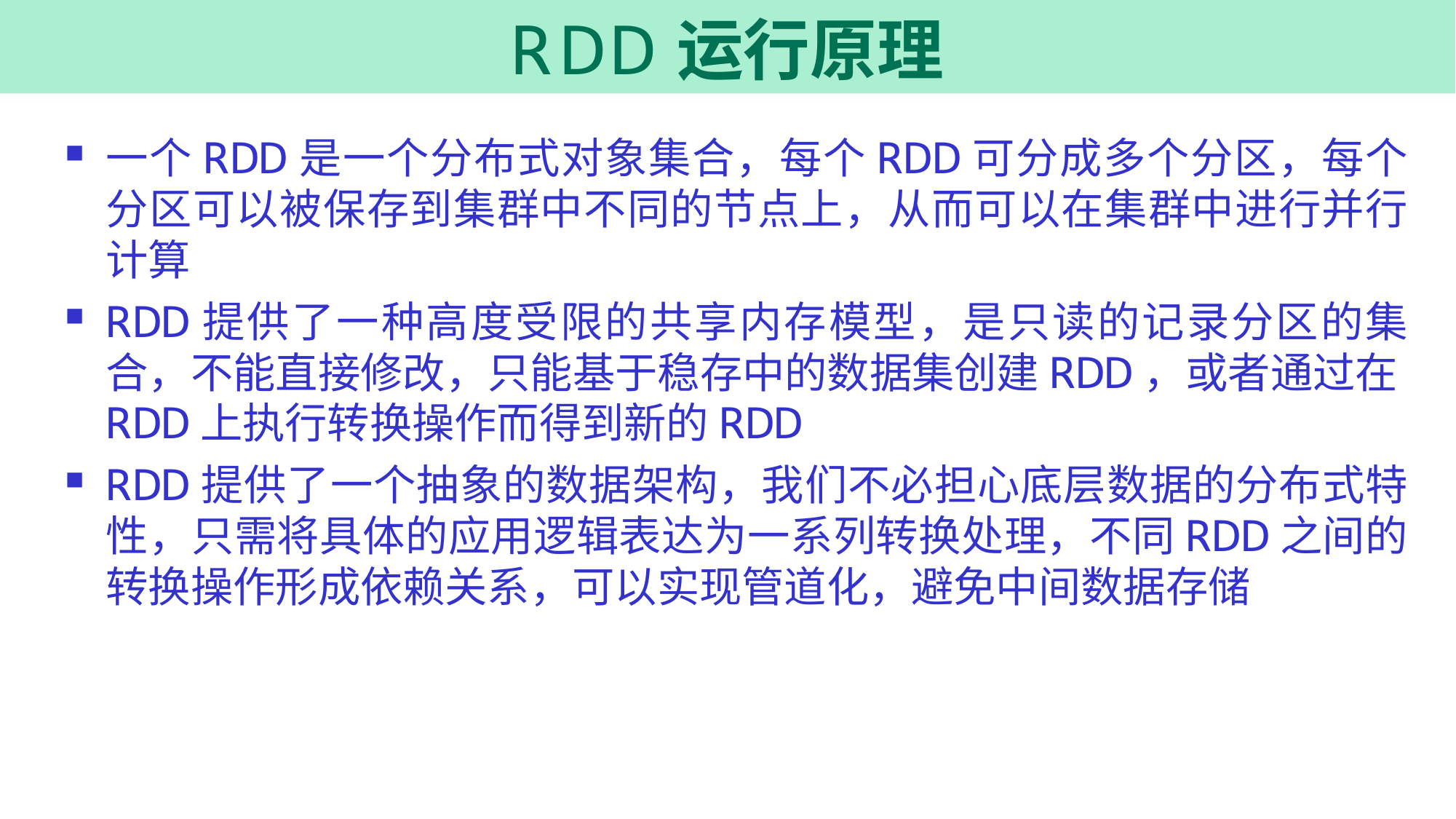

# RDD运行原理
一个RDD是一个分布式对象集合，每个RDD可分成多个分区，每个分区可以被保存到集群中不同的节点上，从而可以在集群中进行并行计算
RDD提供了一种高度受限的共享内存模型，是只读的记录分区的集合，不能直接修改，只能基于稳存中的数据集创建RDD，或者通过在RDD上执行转换操作而得到新的RDD
RDD提供了一个抽象的数据架构，我们不必担心底层数据的分布式特性，只需将具体的应用逻辑表达为一系列转换处理，不同RDD之间的转换操作形成依赖关系，可以实现管道化，避免中间数据存储